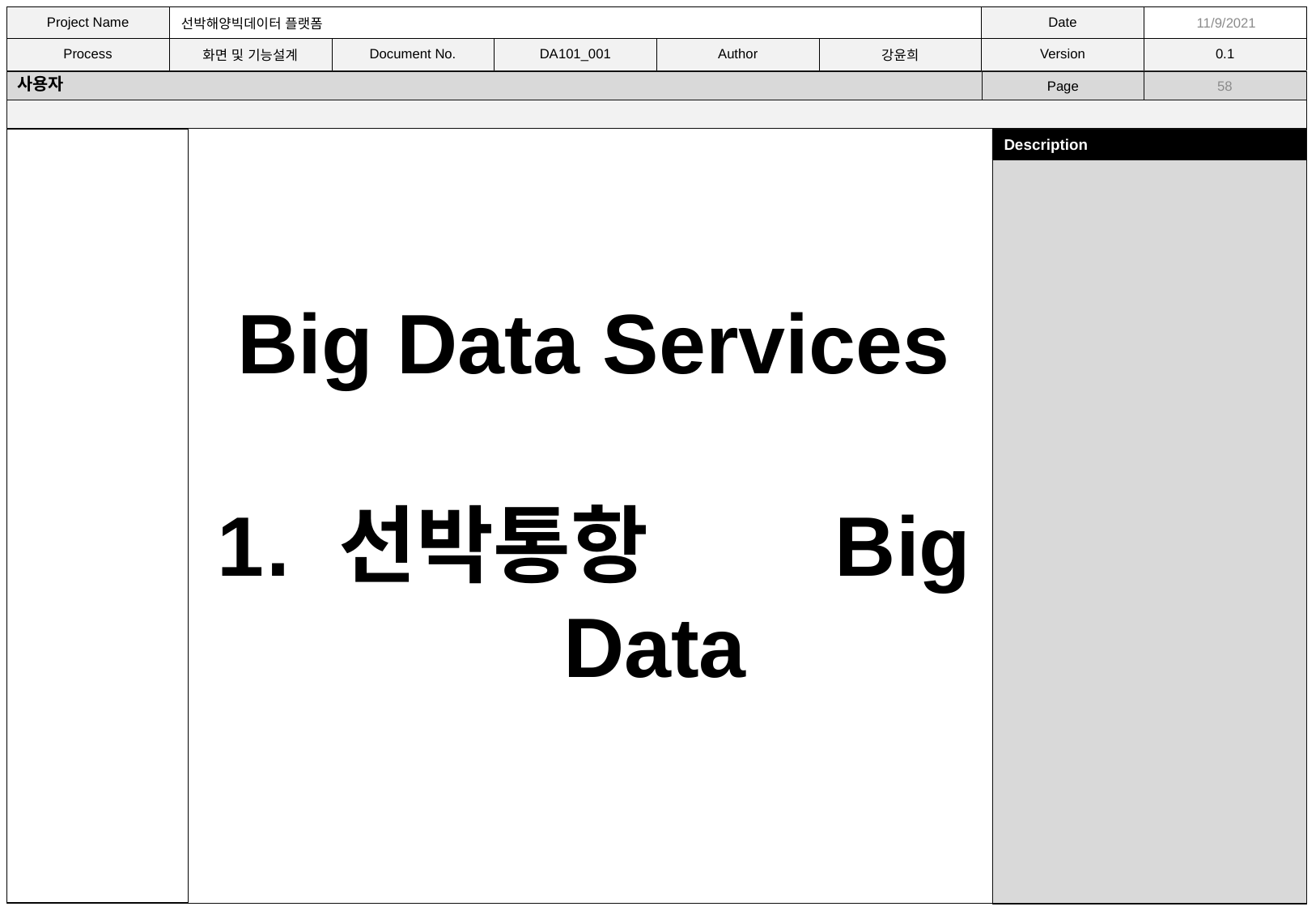

11/9/2021
사용자
58

Big Data Services

선박통항       Big Data